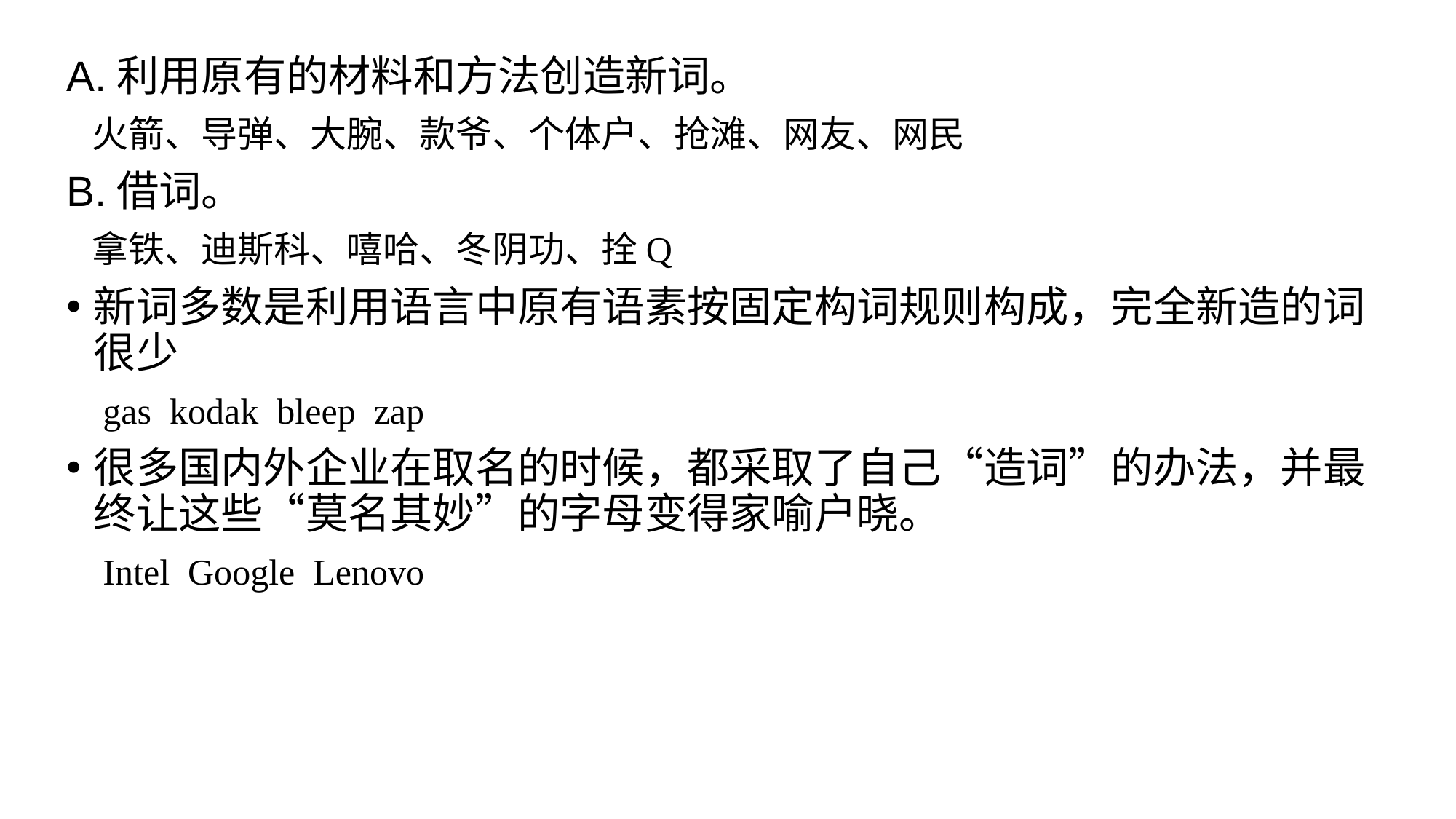

A.利用原有的材料和方法创造新词。
  火箭、导弹、大腕、款爷、个体户、抢滩、网友、网民
B.借词。
  拿铁、迪斯科、嘻哈、冬阴功、拴Q
新词多数是利用语言中原有语素按固定构词规则构成，完全新造的词很少
    gas  kodak  bleep  zap
很多国内外企业在取名的时候，都采取了自己“造词”的办法，并最终让这些“莫名其妙”的字母变得家喻户晓。
    Intel  Google  Lenovo